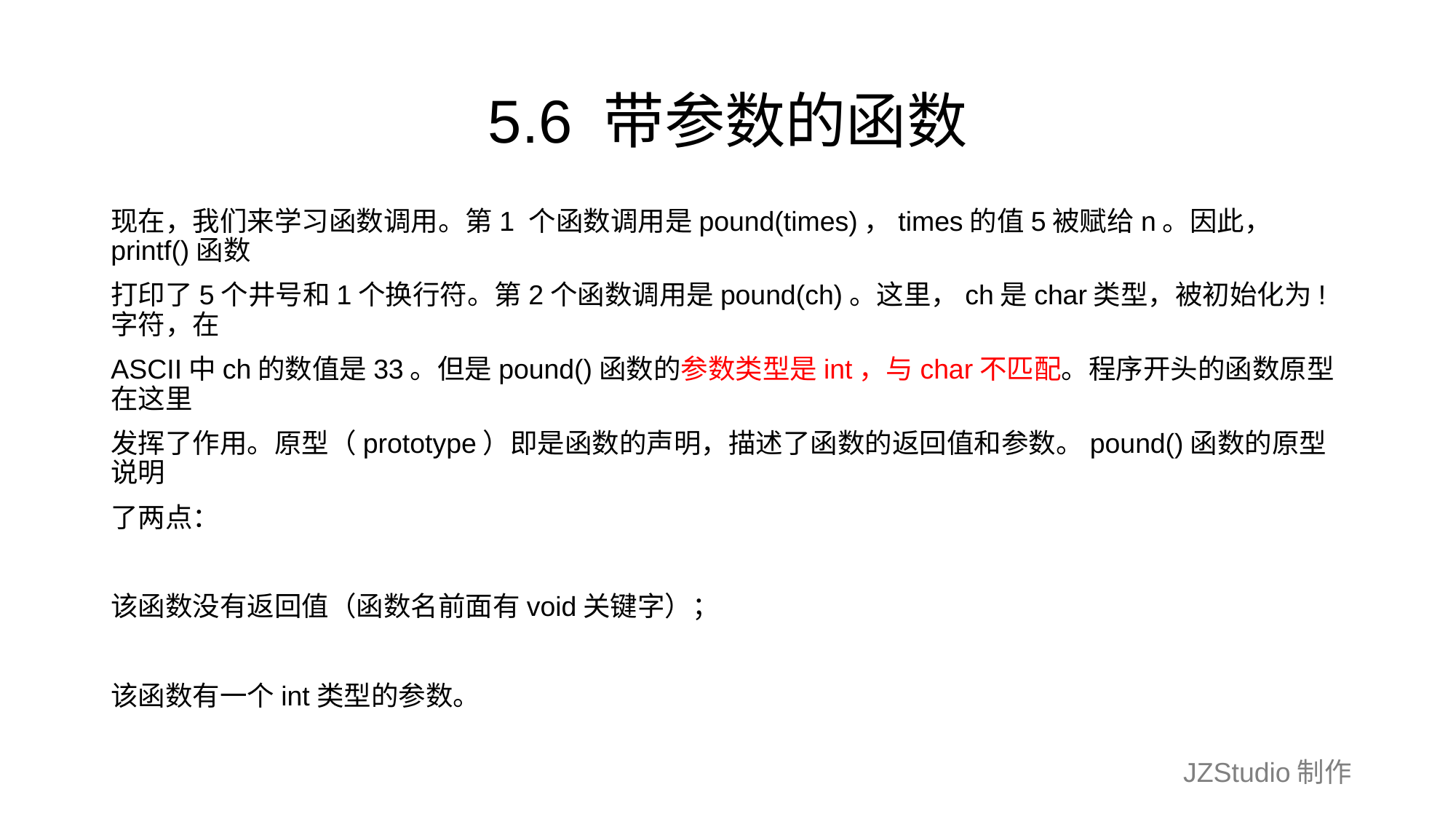

# 5.6 带参数的函数
现在，我们来学习函数调用。第1 个函数调用是pound(times)，times的值5被赋给n。因此， printf()函数
打印了5个井号和1个换行符。第2个函数调用是pound(ch)。这里，ch是char类型，被初始化为!字符，在
ASCII中ch的数值是33。但是pound()函数的参数类型是int，与char不匹配。程序开头的函数原型在这里
发挥了作用。原型（prototype）即是函数的声明，描述了函数的返回值和参数。pound()函数的原型说明
了两点：

该函数没有返回值（函数名前面有void关键字）；

该函数有一个int类型的参数。